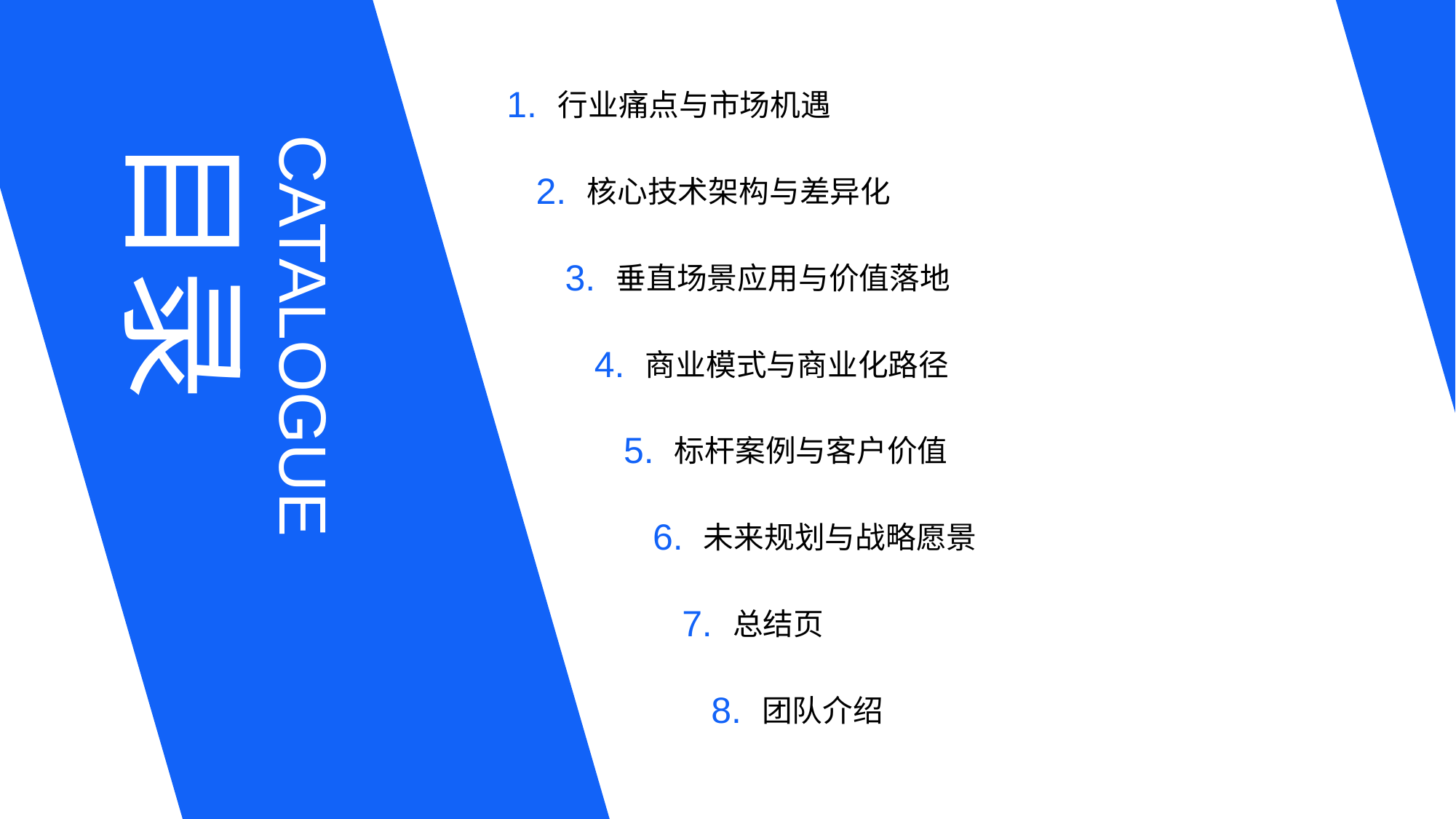

1.
行业痛点与市场机遇
目录
CATALOGUE
2.
核心技术架构与差异化
3.
垂直场景应用与价值落地
4.
商业模式与商业化路径
5.
标杆案例与客户价值
6.
未来规划与战略愿景
7.
总结页
8.
团队介绍